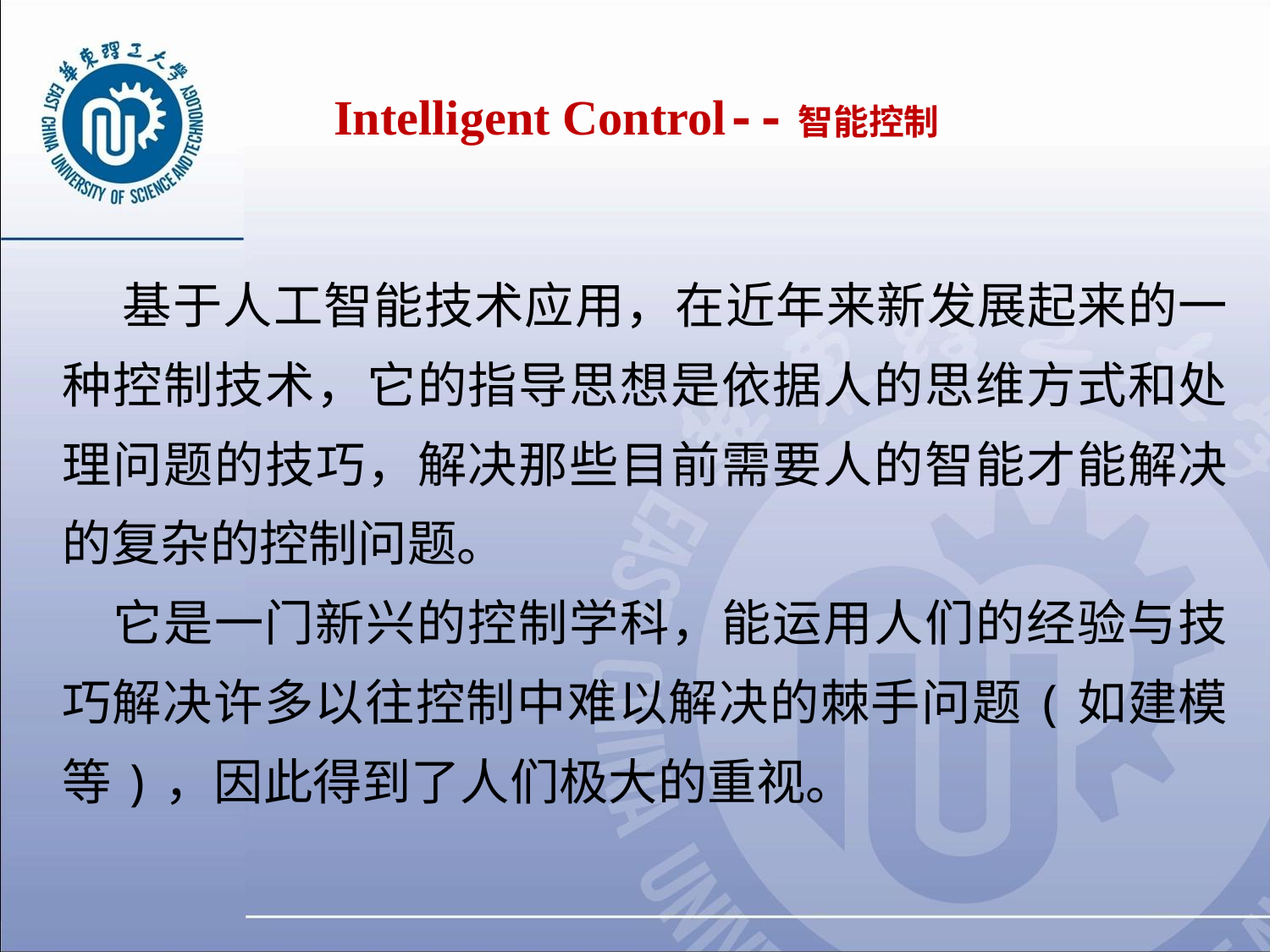

# Intelligent Control--智能控制
    基于人工智能技术应用，在近年来新发展起来的一种控制技术，它的指导思想是依据人的思维方式和处理问题的技巧，解决那些目前需要人的智能才能解决的复杂的控制问题。
   它是一门新兴的控制学科，能运用人们的经验与技巧解决许多以往控制中难以解决的棘手问题(如建模等)，因此得到了人们极大的重视。